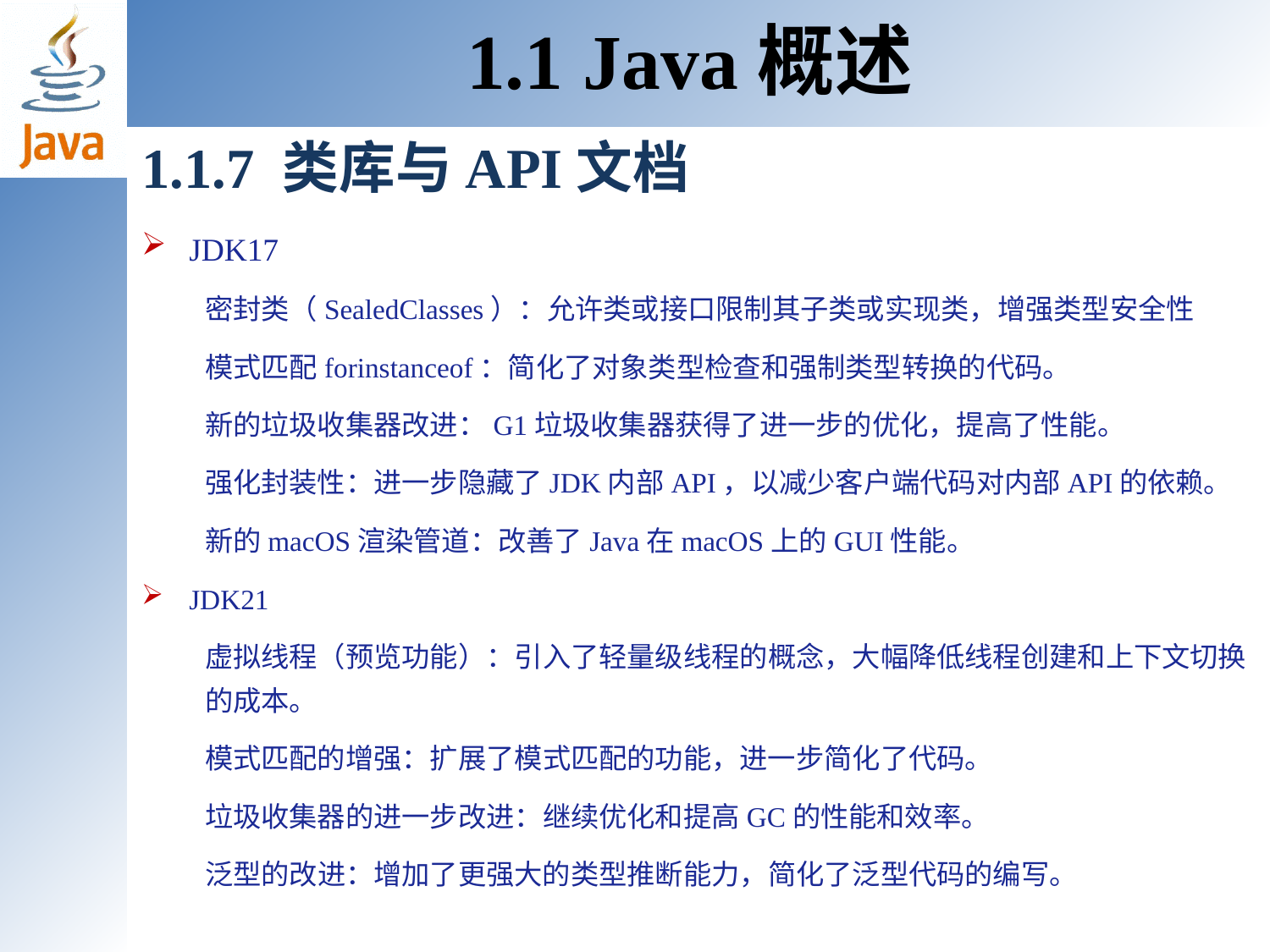

1.1 Java概述
1.1.7 类库与API文档
JDK17
密封类（SealedClasses）：允许类或接口限制其子类或实现类，增强类型安全性
模式匹配forinstanceof：简化了对象类型检查和强制类型转换的代码。
新的垃圾收集器改进：G1垃圾收集器获得了进一步的优化，提高了性能。
强化封装性：进一步隐藏了JDK内部API，以减少客户端代码对内部API的依赖。
新的macOS渲染管道：改善了Java在macOS上的GUI性能。
JDK21
虚拟线程（预览功能）：引入了轻量级线程的概念，大幅降低线程创建和上下文切换的成本。
模式匹配的增强：扩展了模式匹配的功能，进一步简化了代码。
垃圾收集器的进一步改进：继续优化和提高GC的性能和效率。
泛型的改进：增加了更强大的类型推断能力，简化了泛型代码的编写。
45